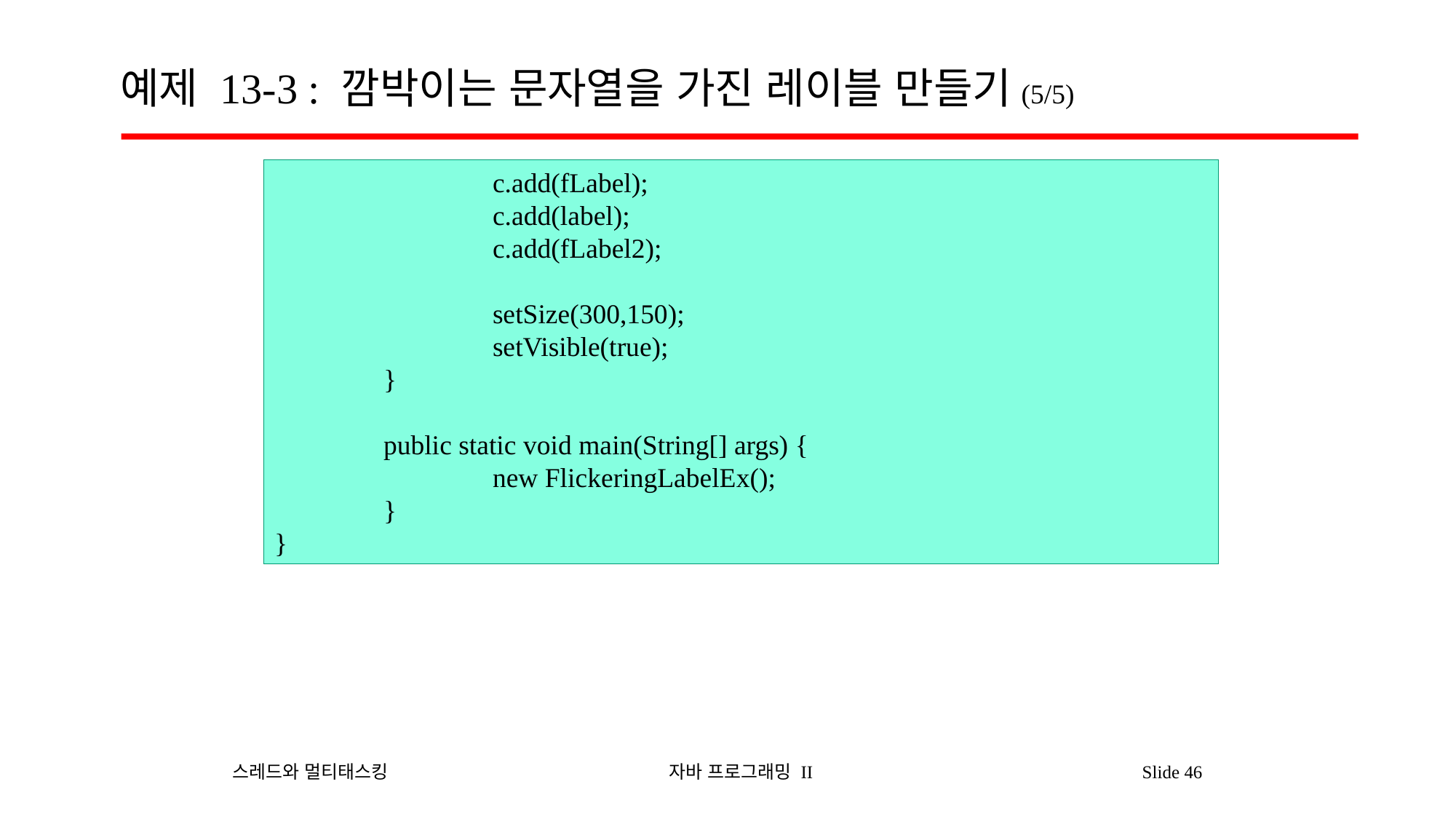

# 예제 13-3 : 깜박이는 문자열을 가진 레이블 만들기(5/5)
		c.add(fLabel);
		c.add(label);
		c.add(fLabel2);

		setSize(300,150);
		setVisible(true);
	}

	public static void main(String[] args) {
		new FlickeringLabelEx();
	}
}